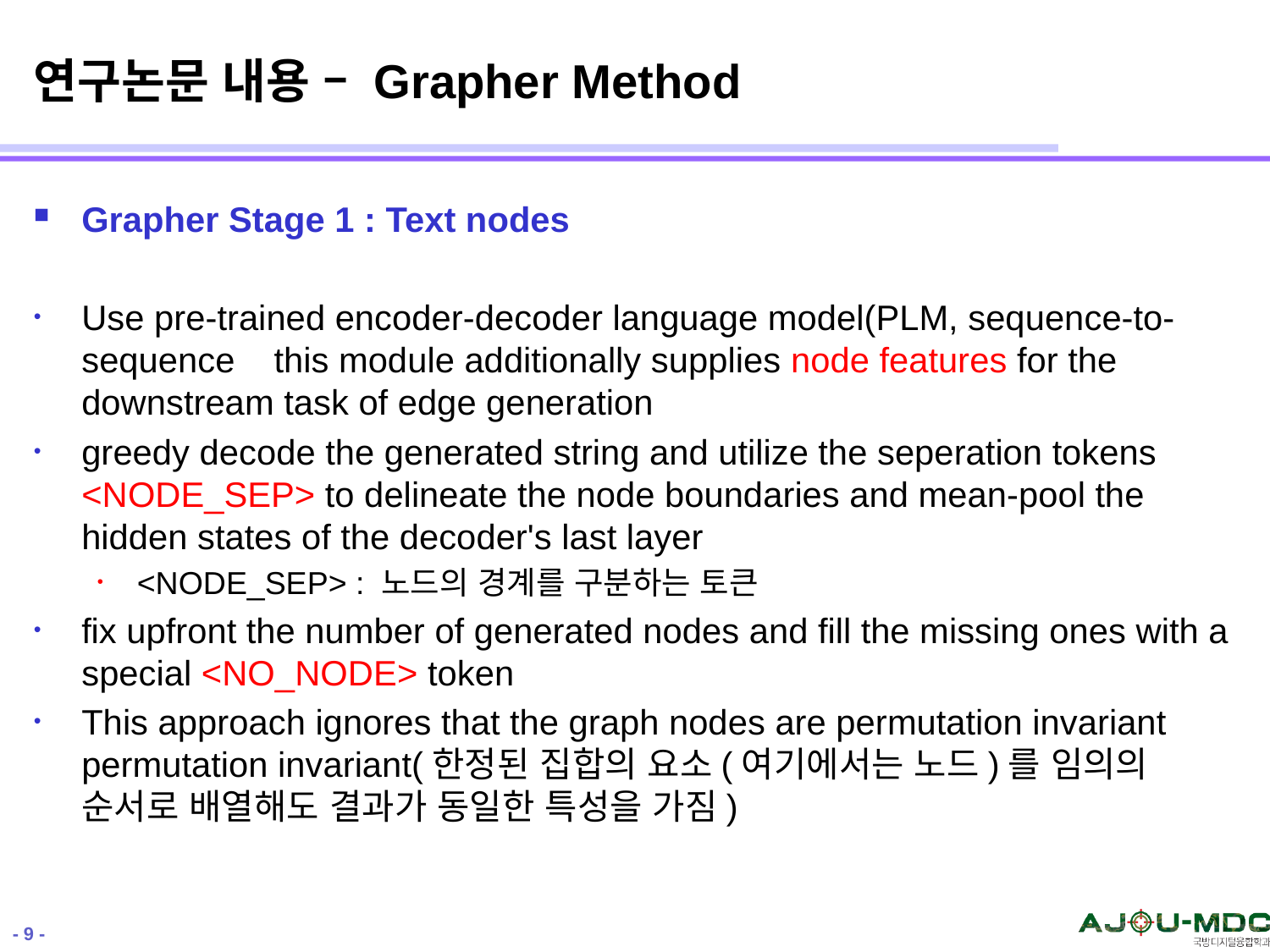

# 연구논문 내용 – Grapher Method
Grapher Stage 1 : Text nodes

Use pre-trained encoder-decoder language model(PLM, sequence-to-sequence    this module additionally supplies node features for the downstream task of edge generation
greedy decode the generated string and utilize the seperation tokens <NODE_SEP> to delineate the node boundaries and mean-pool the hidden states of the decoder's last layer
<NODE_SEP> : 노드의 경계를 구분하는 토큰
fix upfront the number of generated nodes and fill the missing ones with a special <NO_NODE> token
This approach ignores that the graph nodes are permutation invariant permutation invariant(한정된 집합의 요소(여기에서는 노드)를 임의의 순서로 배열해도 결과가 동일한 특성을 가짐)

- 9 -